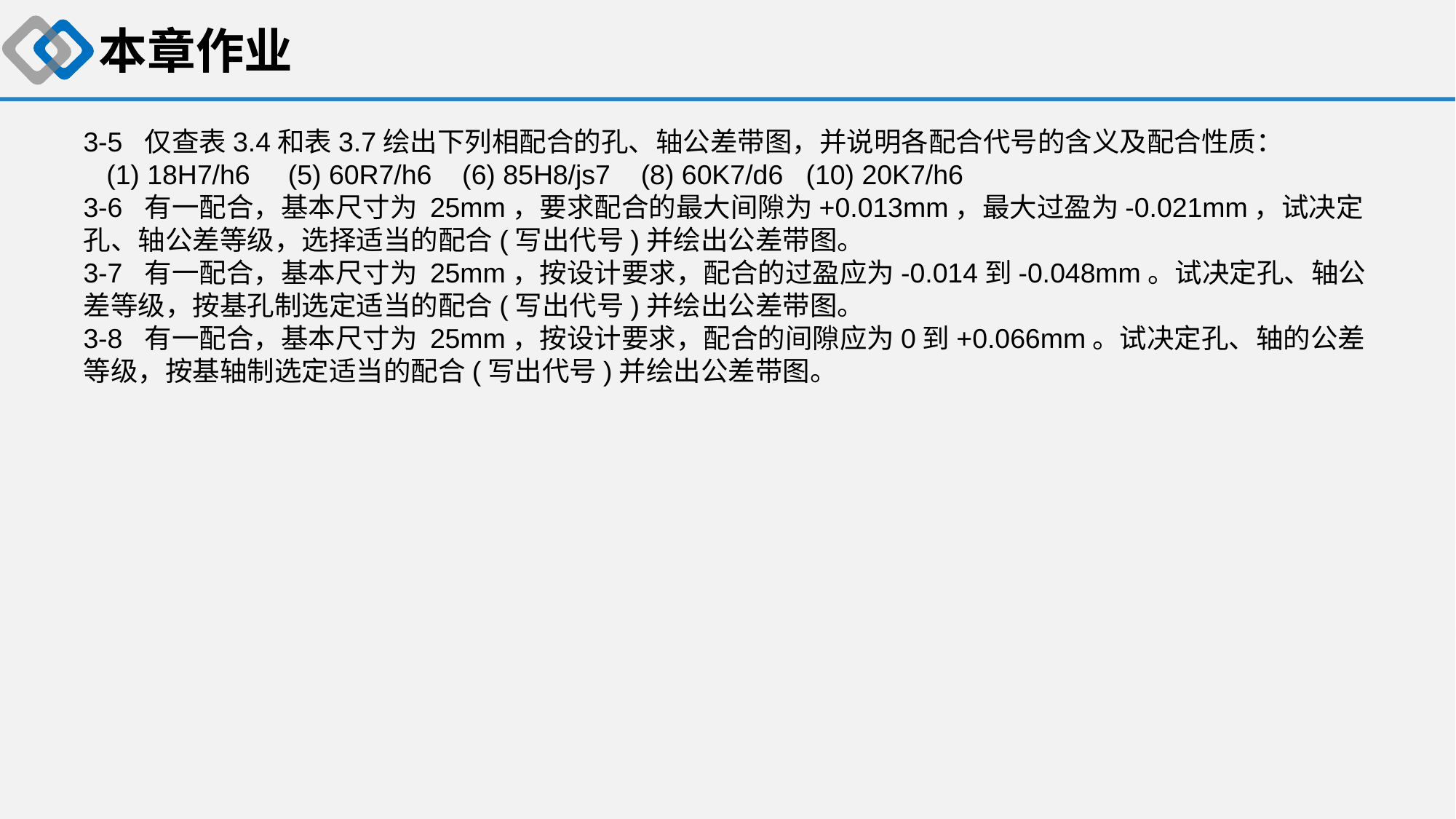

本章作业
3-5  仅查表3.4和表3.7绘出下列相配合的孔、轴公差带图，并说明各配合代号的含义及配合性质：
   (1) 18H7/h6     (5) 60R7/h6    (6) 85H8/js7    (8) 60K7/d6   (10) 20K7/h6
3-6  有一配合，基本尺寸为 25mm，要求配合的最大间隙为+0.013mm，最大过盈为-0.021mm，试决定孔、轴公差等级，选择适当的配合(写出代号)并绘出公差带图。
3-7  有一配合，基本尺寸为 25mm，按设计要求，配合的过盈应为-0.014到-0.048mm。试决定孔、轴公差等级，按基孔制选定适当的配合(写出代号)并绘出公差带图。
3-8  有一配合，基本尺寸为 25mm，按设计要求，配合的间隙应为0到+0.066mm。试决定孔、轴的公差等级，按基轴制选定适当的配合(写出代号)并绘出公差带图。